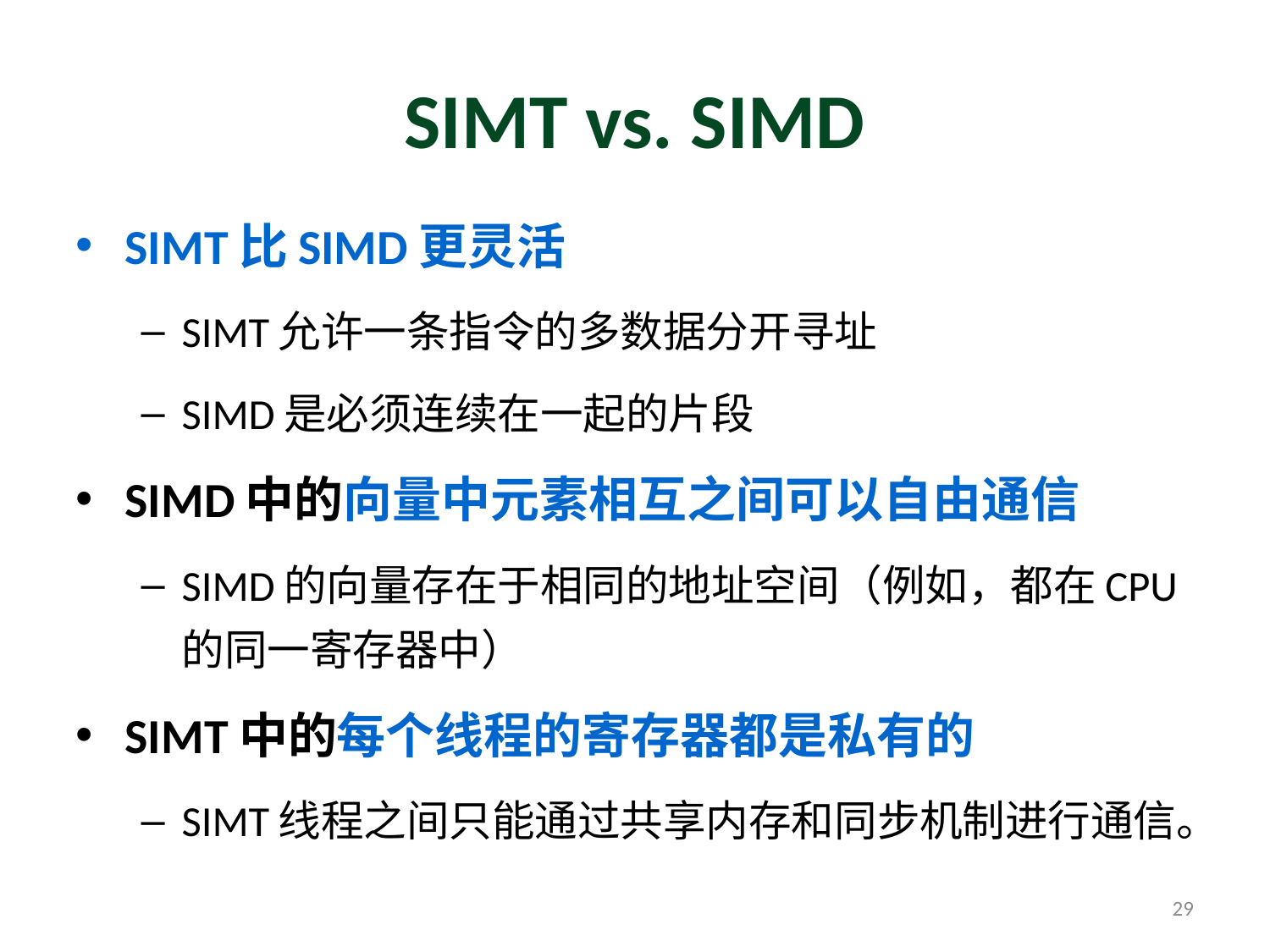

# SIMT vs. SIMD
SIMT比SIMD更灵活
SIMT允许一条指令的多数据分开寻址
SIMD是必须连续在一起的片段
SIMD中的向量中元素相互之间可以自由通信
SIMD的向量存在于相同的地址空间（例如，都在CPU的同一寄存器中）
SIMT中的每个线程的寄存器都是私有的
SIMT线程之间只能通过共享内存和同步机制进行通信。

29